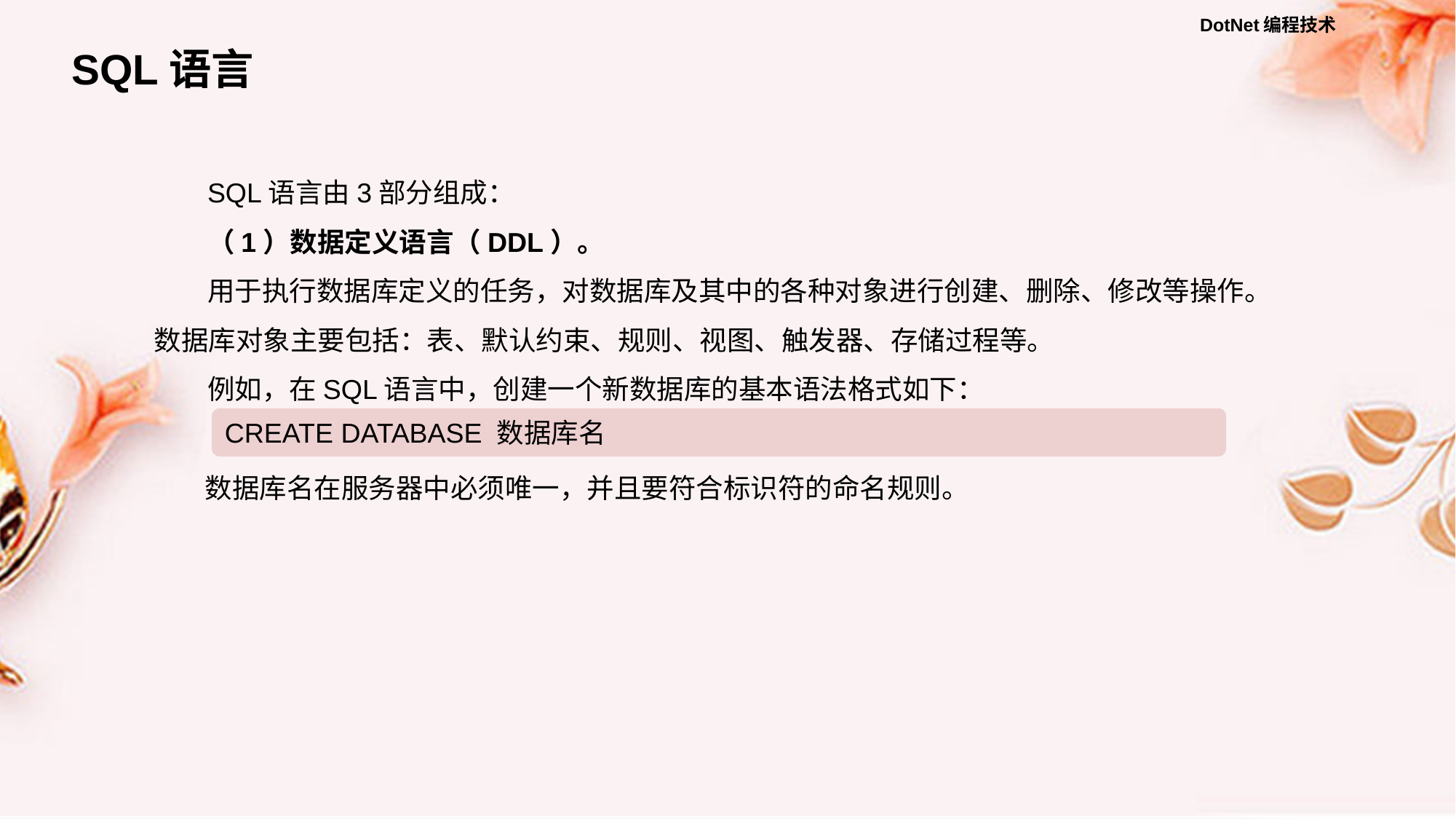

SQL语言
SQL语言由3部分组成：
（1）数据定义语言（DDL）。
用于执行数据库定义的任务，对数据库及其中的各种对象进行创建、删除、修改等操作。数据库对象主要包括：表、默认约束、规则、视图、触发器、存储过程等。
例如，在SQL语言中，创建一个新数据库的基本语法格式如下：
CREATE DATABASE 数据库名
数据库名在服务器中必须唯一，并且要符合标识符的命名规则。